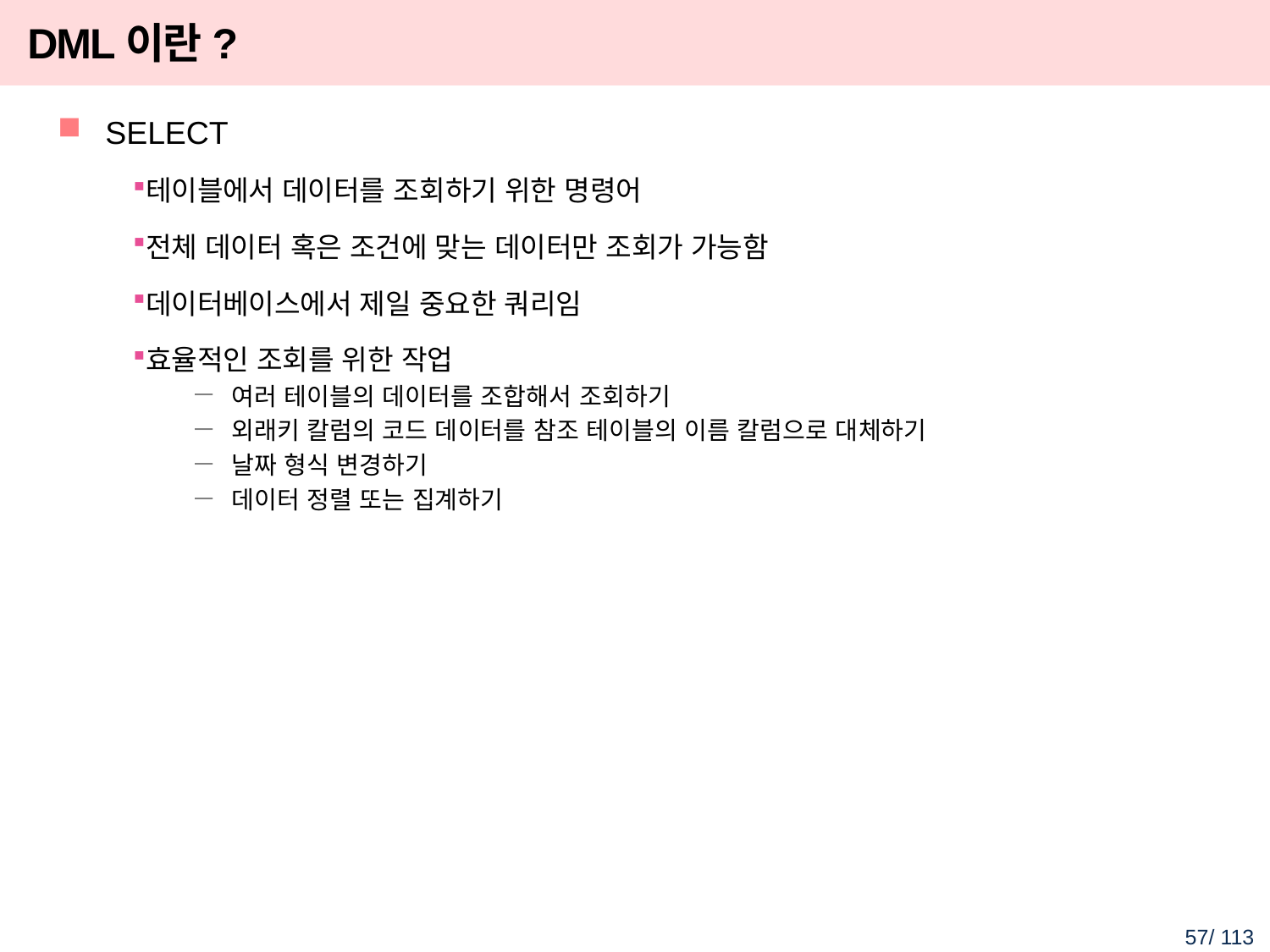

# DML이란?
SELECT
테이블에서 데이터를 조회하기 위한 명령어
전체 데이터 혹은 조건에 맞는 데이터만 조회가 가능함
데이터베이스에서 제일 중요한 쿼리임
효율적인 조회를 위한 작업
여러 테이블의 데이터를 조합해서 조회하기
외래키 칼럼의 코드 데이터를 참조 테이블의 이름 칼럼으로 대체하기
날짜 형식 변경하기
데이터 정렬 또는 집계하기